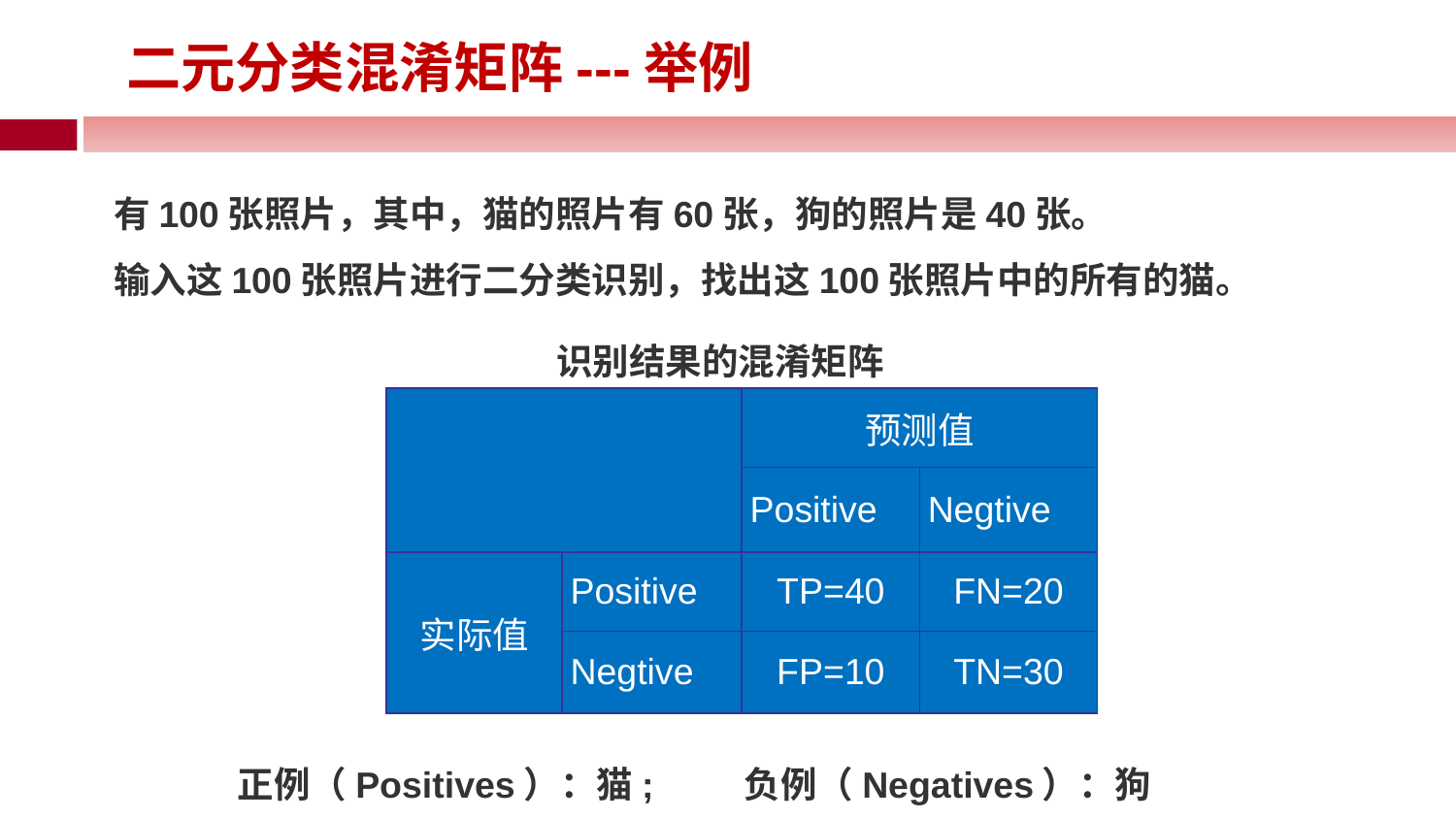

# 二元分类混淆矩阵---举例

有100张照片，其中，猫的照片有60张，狗的照片是40张。
输入这100张照片进行二分类识别，找出这100张照片中的所有的猫。
识别结果的混淆矩阵
|  |  | 预测值 |  |
| --- | --- | --- | --- |
|  |  | Positive | Negtive |
| 实际值 | Positive | TP=40 | FN=20 |
|  | Negtive | FP=10 | TN=30 |
正例（Positives）：猫;        负例（Negatives）：狗